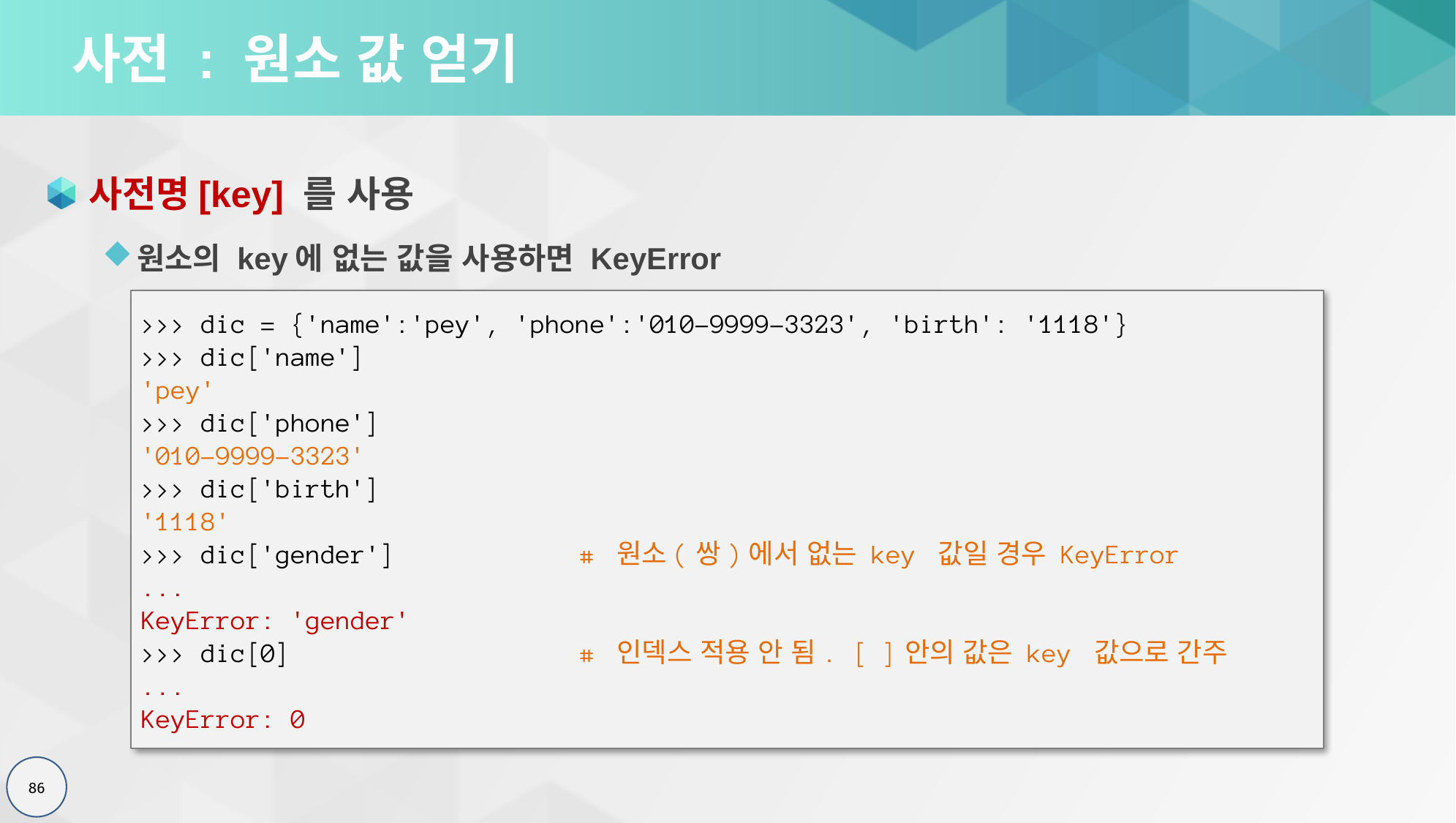

# 사전 : 원소 값 얻기
사전명[key] 를 사용
원소의 key에 없는 값을 사용하면 KeyError
>>> dic = {'name':'pey', 'phone':'010-9999-3323', 'birth': '1118'}
>>> dic['name']
'pey'
>>> dic['phone']
'010-9999-3323'
>>> dic['birth']
'1118'
>>> dic['gender']		# 원소(쌍)에서 없는 key 값일 경우 KeyError
...
KeyError: 'gender'
>>> dic[0]			# 인덱스 적용 안 됨. [ ]안의 값은 key 값으로 간주
...
KeyError: 0